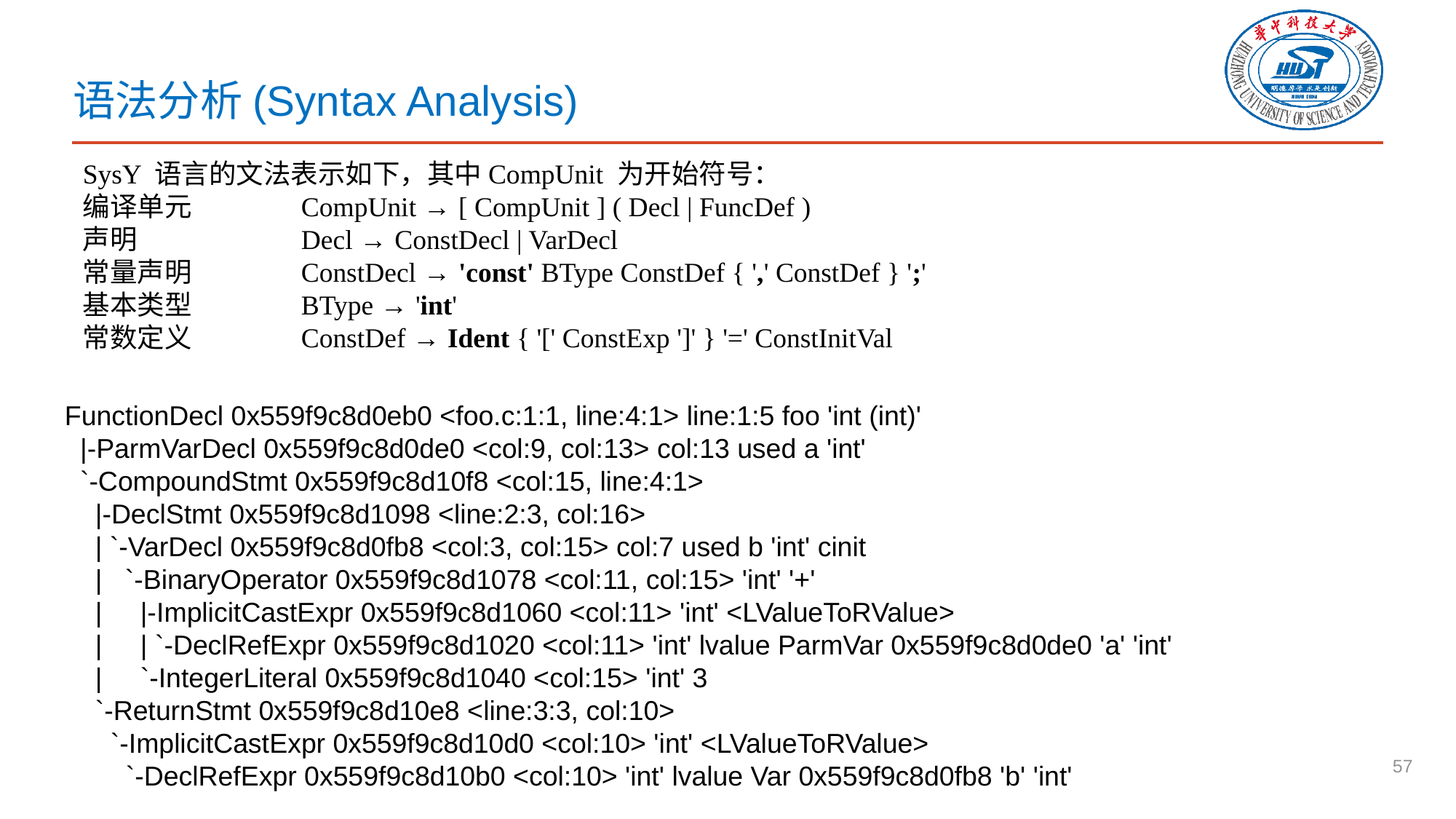

# 语法分析(Syntax Analysis)
SysY 语言的文法表示如下，其中CompUnit 为开始符号：
编译单元	CompUnit → [ CompUnit ] ( Decl | FuncDef )
声明		Decl → ConstDecl | VarDecl
常量声明	ConstDecl → 'const' BType ConstDef { ',' ConstDef } ';'
基本类型	BType → 'int'
常数定义	ConstDef → Ident { '[' ConstExp ']' } '=' ConstInitVal
FunctionDecl 0x559f9c8d0eb0 <foo.c:1:1, line:4:1> line:1:5 foo 'int (int)'
  |-ParmVarDecl 0x559f9c8d0de0 <col:9, col:13> col:13 used a 'int'
  `-CompoundStmt 0x559f9c8d10f8 <col:15, line:4:1>
    |-DeclStmt 0x559f9c8d1098 <line:2:3, col:16>
    | `-VarDecl 0x559f9c8d0fb8 <col:3, col:15> col:7 used b 'int' cinit
    |   `-BinaryOperator 0x559f9c8d1078 <col:11, col:15> 'int' '+'
    |     |-ImplicitCastExpr 0x559f9c8d1060 <col:11> 'int' <LValueToRValue>
    |     | `-DeclRefExpr 0x559f9c8d1020 <col:11> 'int' lvalue ParmVar 0x559f9c8d0de0 'a' 'int'
    |     `-IntegerLiteral 0x559f9c8d1040 <col:15> 'int' 3
    `-ReturnStmt 0x559f9c8d10e8 <line:3:3, col:10>
      `-ImplicitCastExpr 0x559f9c8d10d0 <col:10> 'int' <LValueToRValue>
        `-DeclRefExpr 0x559f9c8d10b0 <col:10> 'int' lvalue Var 0x559f9c8d0fb8 'b' 'int'
57